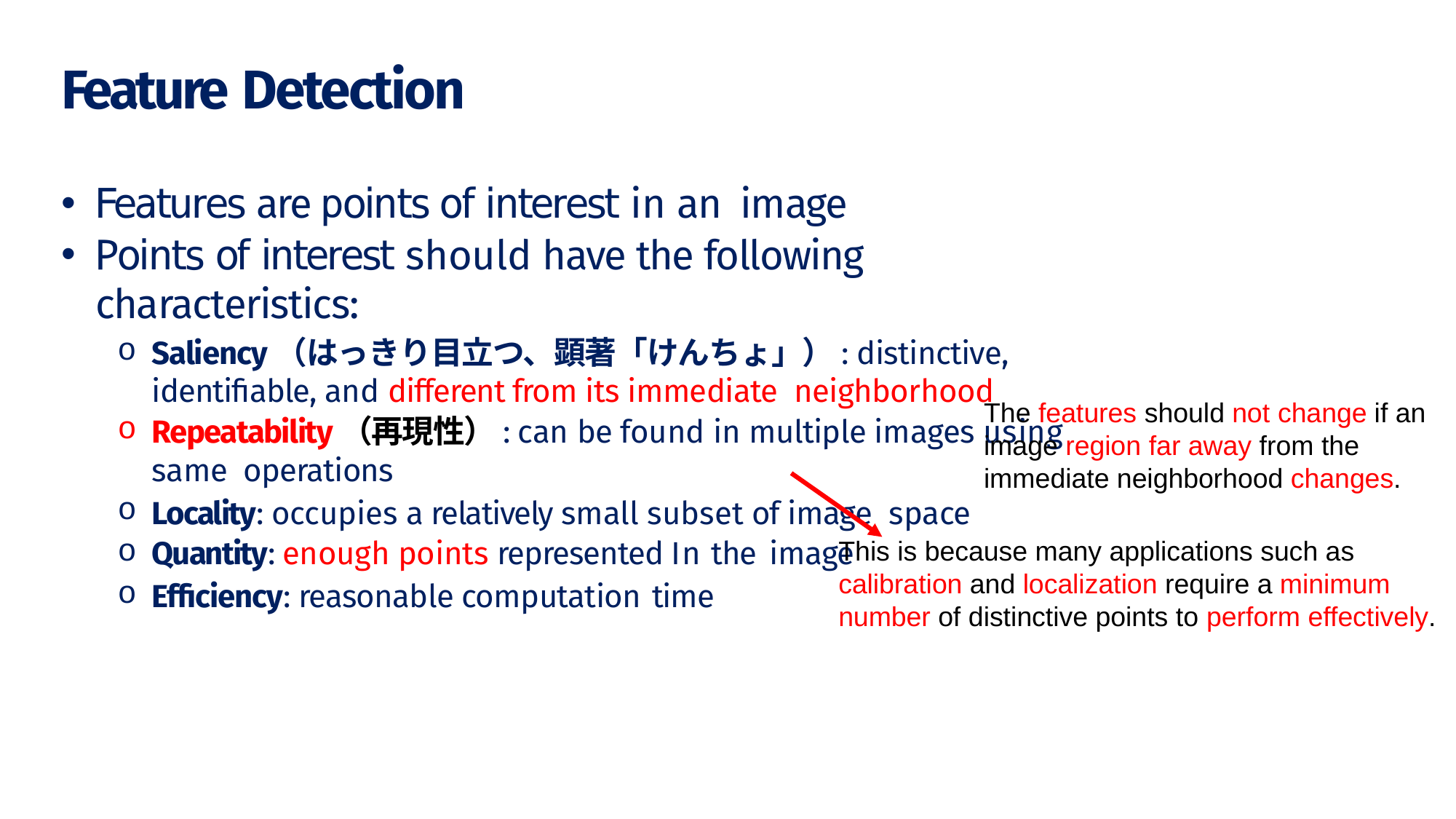

# Feature Detection
Features are points of interest in an image
Points of interest should have the following characteristics:
Saliency（はっきり目立つ、顕著「けんちょ」）: distinctive, identifiable, and different from its immediate  neighborhood
Repeatability（再現性）: can be found in multiple images using same operations
Locality: occupies a relatively small subset of image space
Quantity: enough points represented In the image
Efficiency: reasonable computation time
The features should not change if an image region far away from the immediate neighborhood changes.
This is because many applications such as calibration and localization require a minimum number of distinctive points to perform effectively.